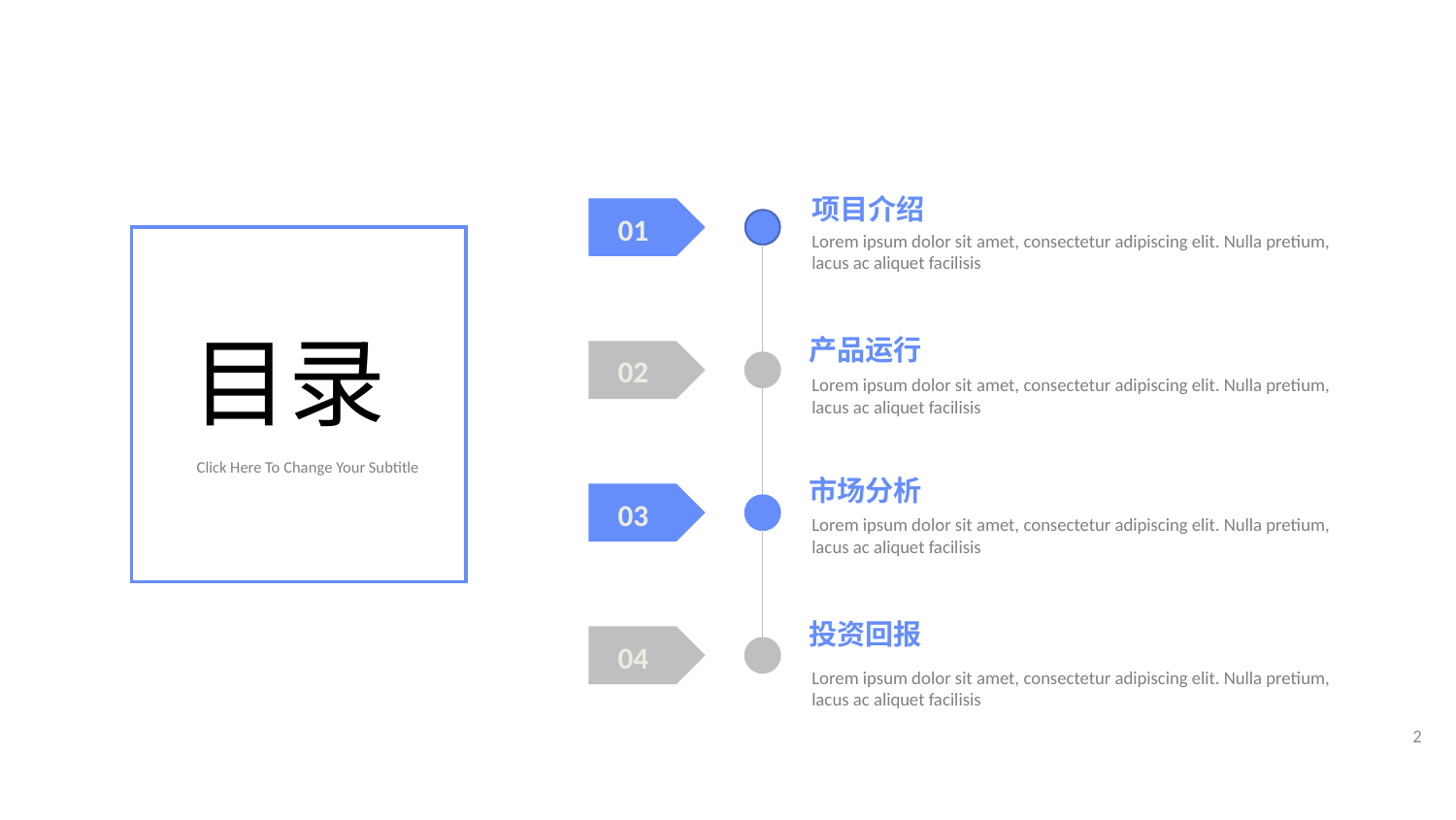

项目介绍
Lorem ipsum dolor sit amet, consectetur adipiscing elit. Nulla pretium, lacus ac aliquet facilisis

01

产品运行
Lorem ipsum dolor sit amet, consectetur adipiscing elit. Nulla pretium, lacus ac aliquet facilisis
# 目录

02

Click Here To Change Your Subtitle
市场分析
Lorem ipsum dolor sit amet, consectetur adipiscing elit. Nulla pretium, lacus ac aliquet facilisis

03

投资回报
Lorem ipsum dolor sit amet, consectetur adipiscing elit. Nulla pretium, lacus ac aliquet facilisis

04

2